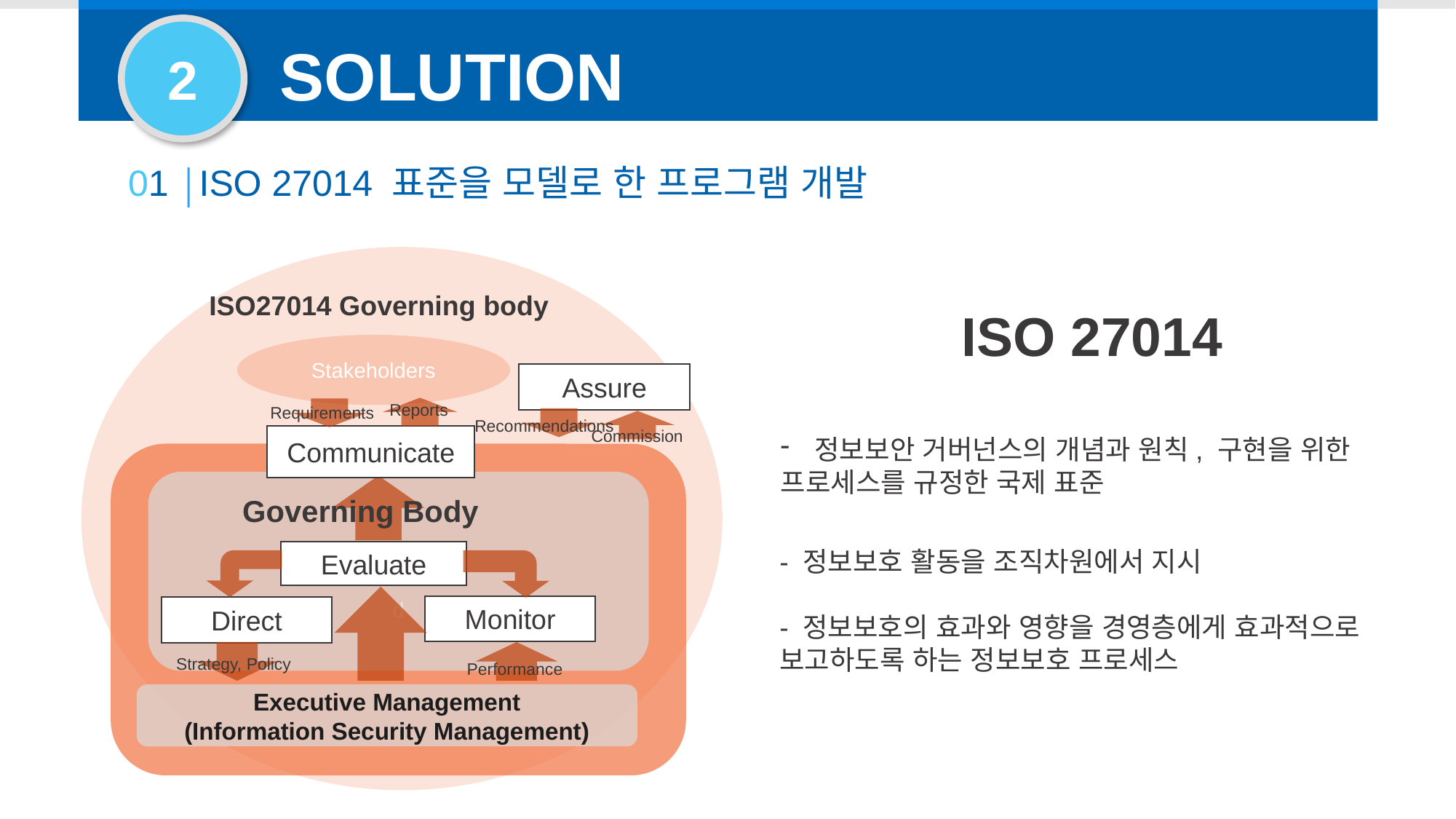

2
SOLUTION
01   ISO 27014 표준을 모델로 한 프로그램 개발

ISO 27014

정보보안 거버넌스의 개념과 원칙, 구현을 위한
프로세스를 규정한 국제 표준
ISO27014 Governing body
Stakeholders
Assure
Reports
Requirements

Recommendations

Commission
Communicate
d

- 정보보호 활동을 조직차원에서 지시

- 정보보호의 효과와 영향을 경영층에게 효과적으로
보고하도록 하는 정보보호 프로세스

Governing Body

Evaluate

Monitor
Direct

Strategy, Policy
Performance
Executive Management
(Information Security Management)